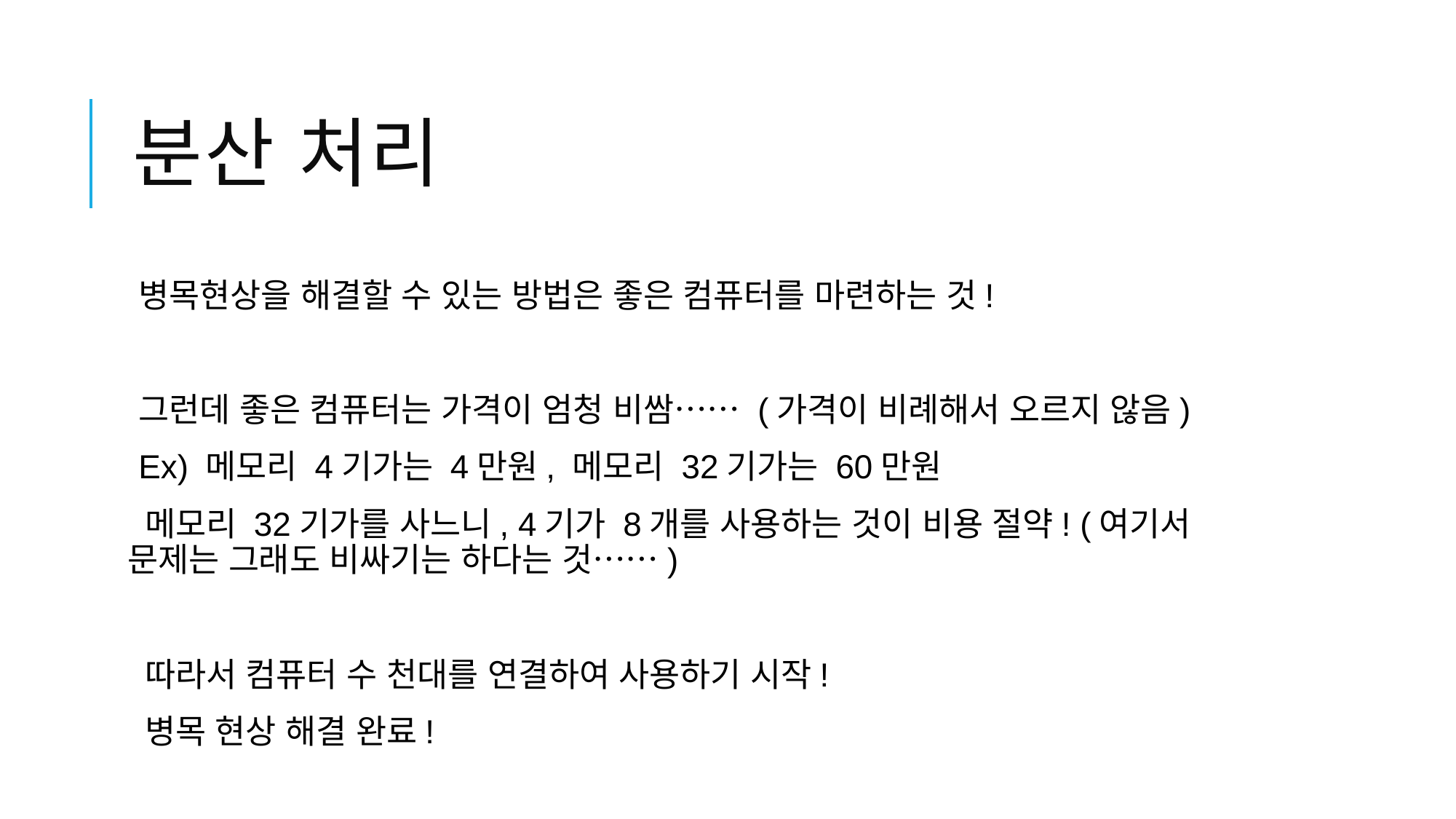

# 분산 처리
병목현상을 해결할 수 있는 방법은 좋은 컴퓨터를 마련하는 것!

그런데 좋은 컴퓨터는 가격이 엄청 비쌈…… (가격이 비례해서 오르지 않음)
Ex) 메모리 4기가는 4만원, 메모리 32기가는 60만원
 메모리 32기가를 사느니, 4기가 8개를 사용하는 것이 비용 절약! (여기서 문제는 그래도 비싸기는 하다는 것……)

 따라서 컴퓨터 수 천대를 연결하여 사용하기 시작!
 병목 현상 해결 완료!